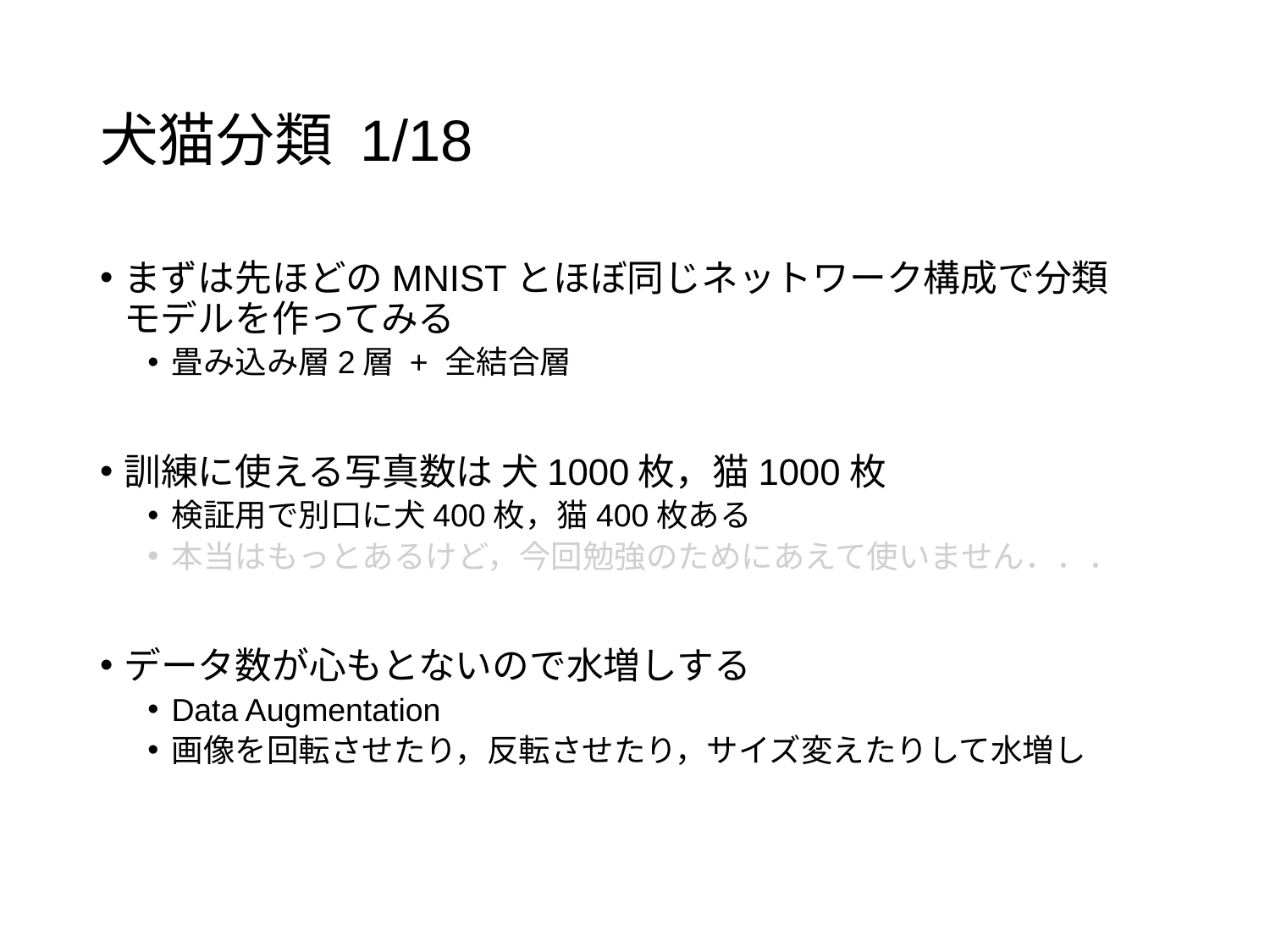

# 犬猫分類 1/18
まずは先ほどのMNISTとほぼ同じネットワーク構成で分類モデルを作ってみる
畳み込み層2層 + 全結合層

訓練に使える写真数は 犬1000枚，猫1000枚
検証用で別口に犬400枚，猫400枚ある
本当はもっとあるけど，今回勉強のためにあえて使いません．．．

データ数が心もとないので水増しする
Data Augmentation
画像を回転させたり，反転させたり，サイズ変えたりして水増し